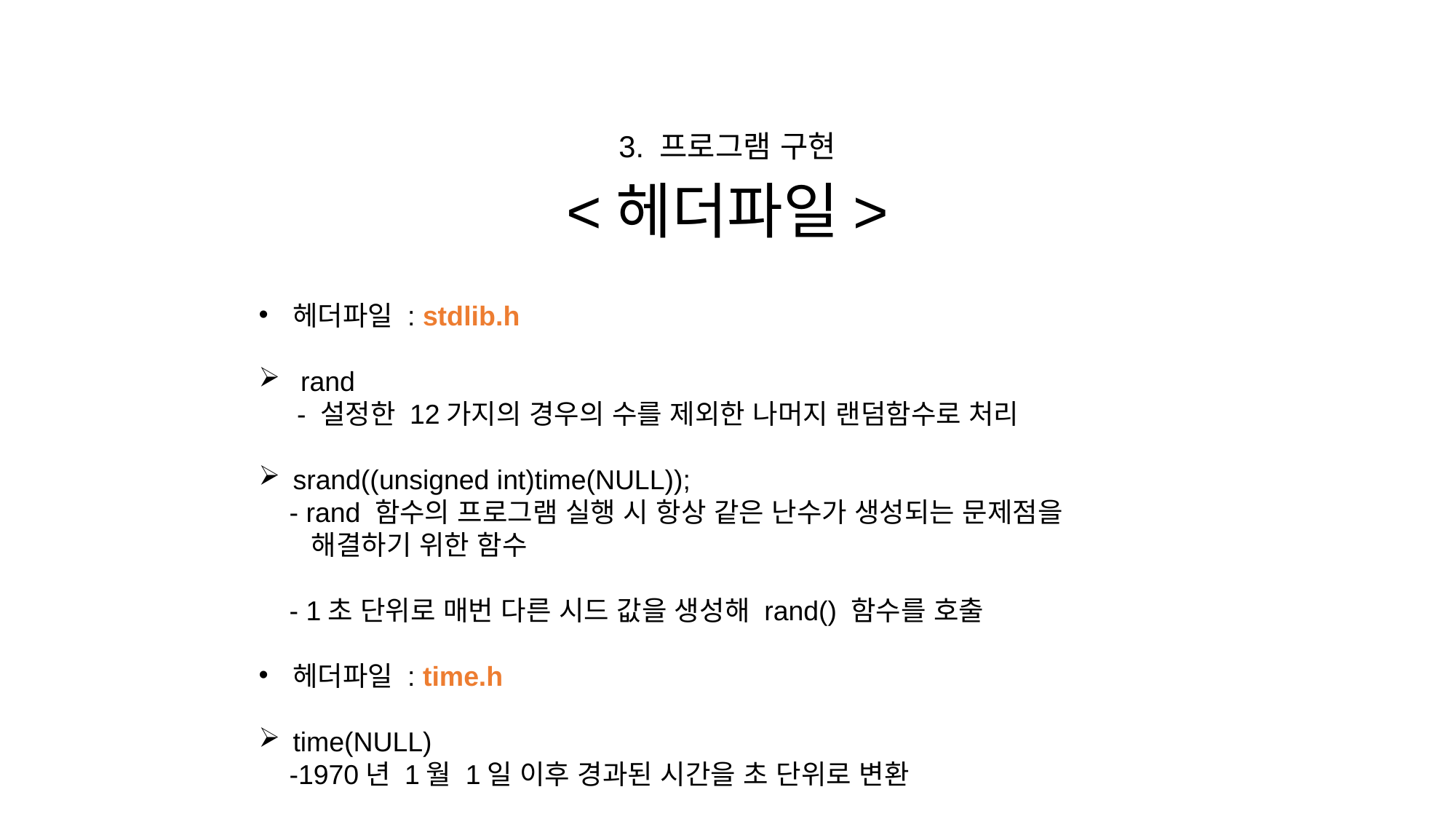

3. 프로그램 구현
# <헤더파일>
헤더파일 : stdlib.h

 rand
     - 설정한 12가지의 경우의 수를 제외한 나머지 랜덤함수로 처리

srand((unsigned int)time(NULL));
    - rand 함수의 프로그램 실행 시 항상 같은 난수가 생성되는 문제점을
      해결하기 위한 함수

    - 1초 단위로 매번 다른 시드 값을 생성해 rand() 함수를 호출

헤더파일 : time.h

time(NULL)
    -1970년 1월 1일 이후 경과된 시간을 초 단위로 변환